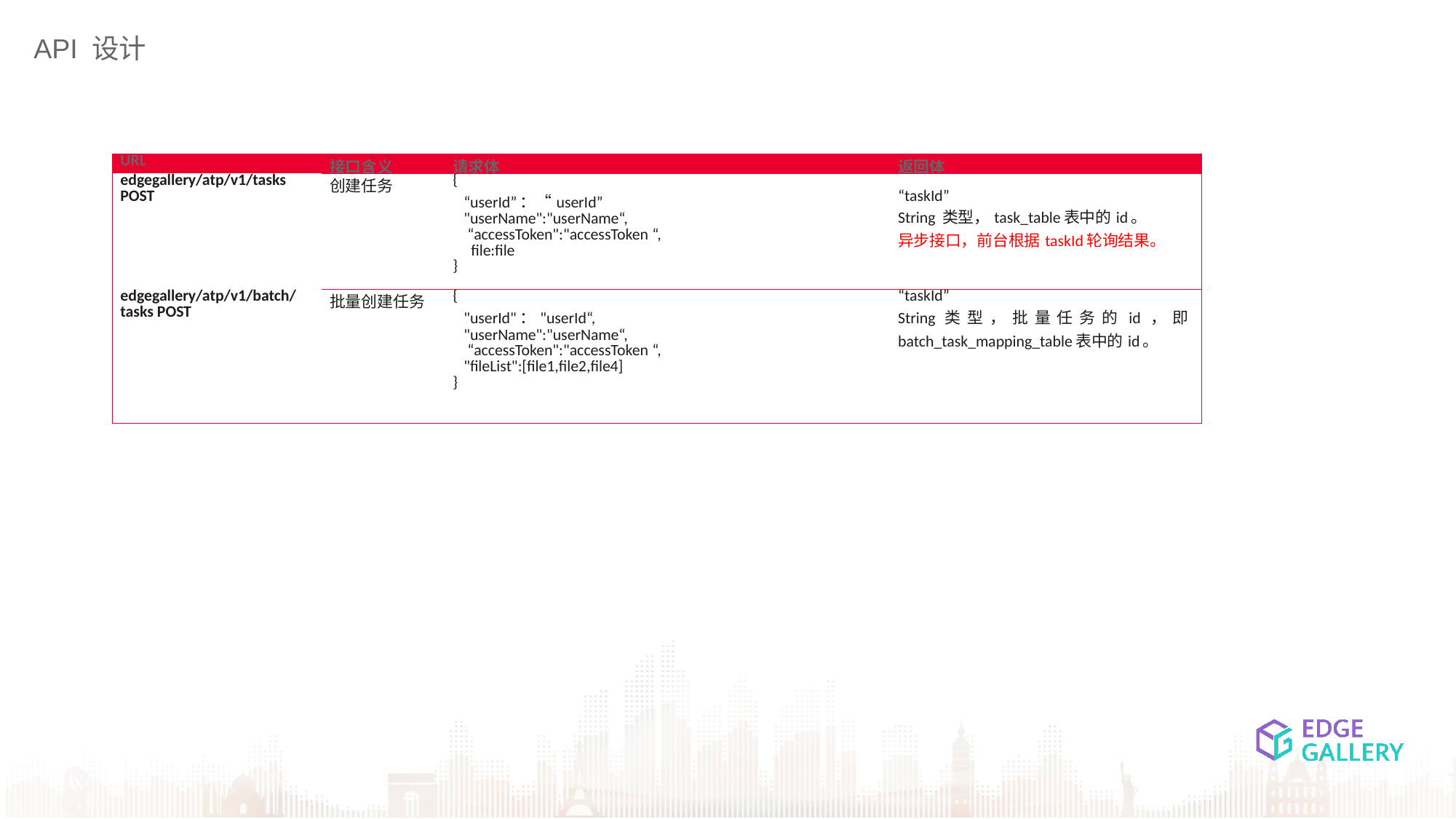

API 设计
| URL | 接口含义 | 请求体 | 返回体 |
| --- | --- | --- | --- |
| edgegallery/atp/v1/tasks POST | 创建任务 | { “userId”：“userId” "userName":"userName“, “accessToken":"accessToken “, file:file } | “taskId” String 类型，task\_table表中的id。 异步接口，前台根据taskId轮询结果。 |
| edgegallery/atp/v1/batch/tasks POST | 批量创建任务 | { "userId"："userId“, "userName":"userName“, “accessToken":"accessToken “, "fileList":[file1,file2,file4] } | “taskId” String类型，批量任务的id，即batch\_task\_mapping\_table表中的id。 |